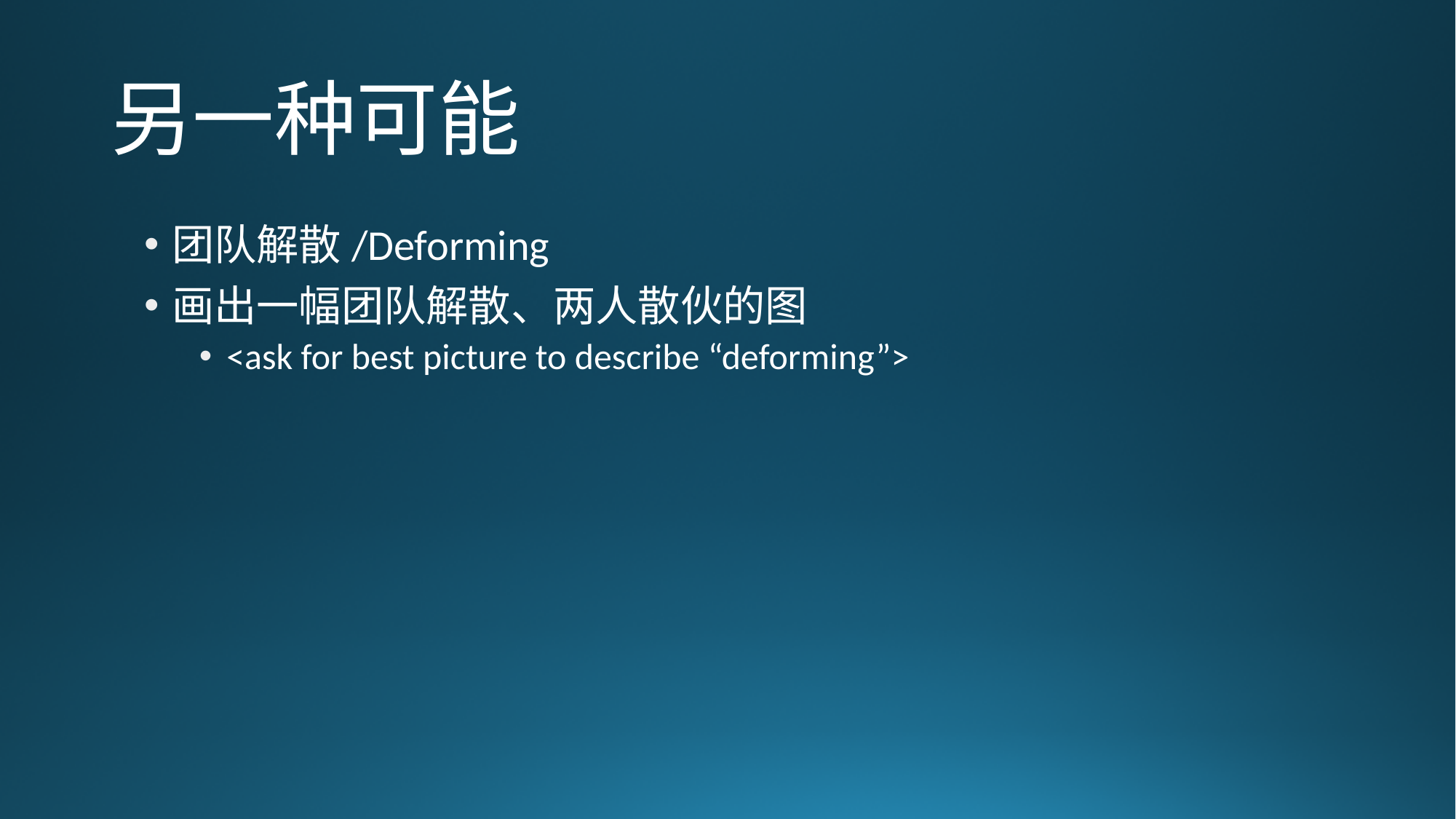

# 另一种可能
团队解散/Deforming
画出一幅团队解散、两人散伙的图
<ask for best picture to describe “deforming”>